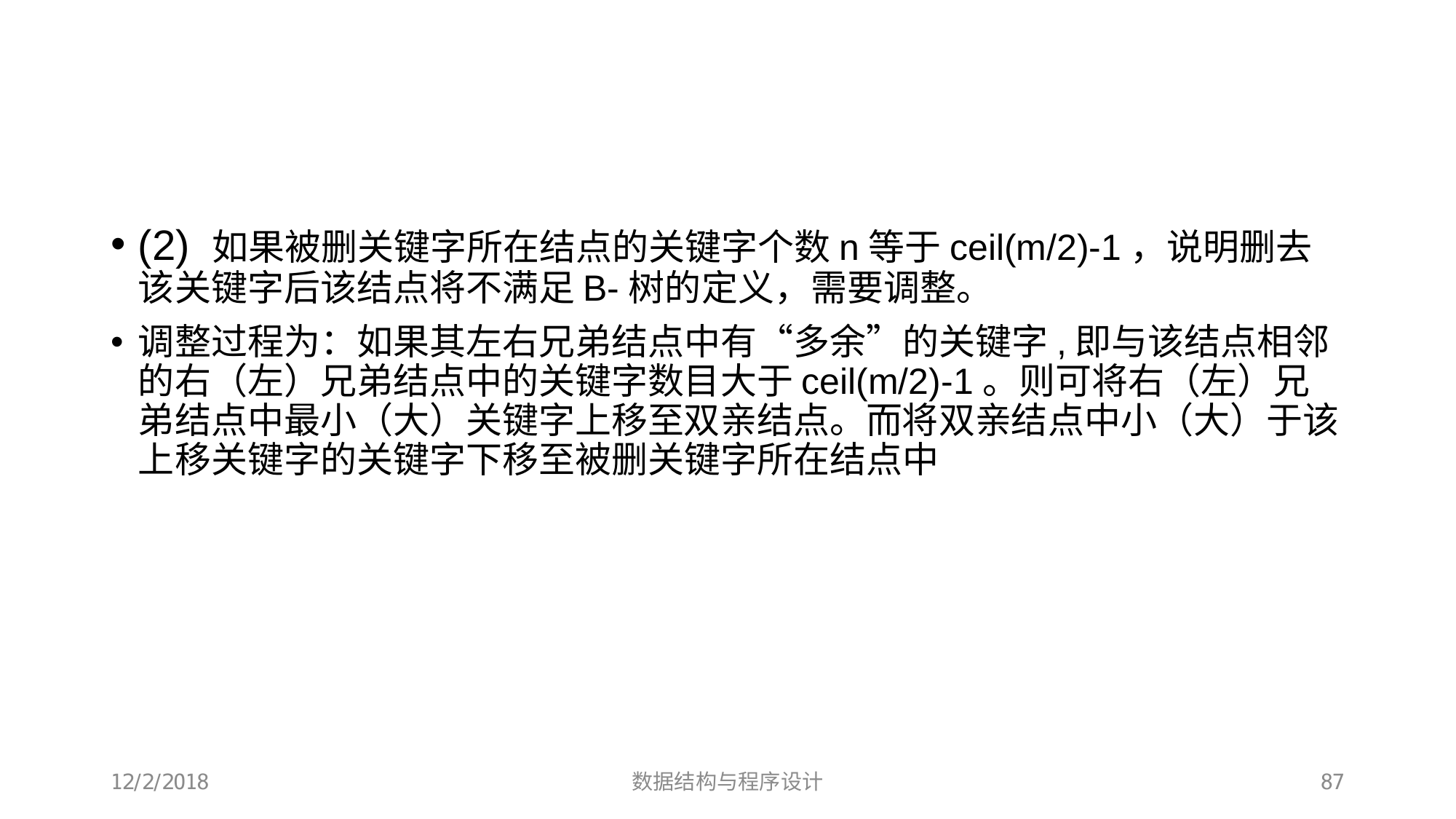

#
(2) 如果被删关键字所在结点的关键字个数n等于ceil(m/2)-1，说明删去该关键字后该结点将不满足B-树的定义，需要调整。
调整过程为：如果其左右兄弟结点中有“多余”的关键字,即与该结点相邻的右（左）兄弟结点中的关键字数目大于ceil(m/2)-1。则可将右（左）兄弟结点中最小（大）关键字上移至双亲结点。而将双亲结点中小（大）于该上移关键字的关键字下移至被删关键字所在结点中

12/2/2018
数据结构与程序设计
87